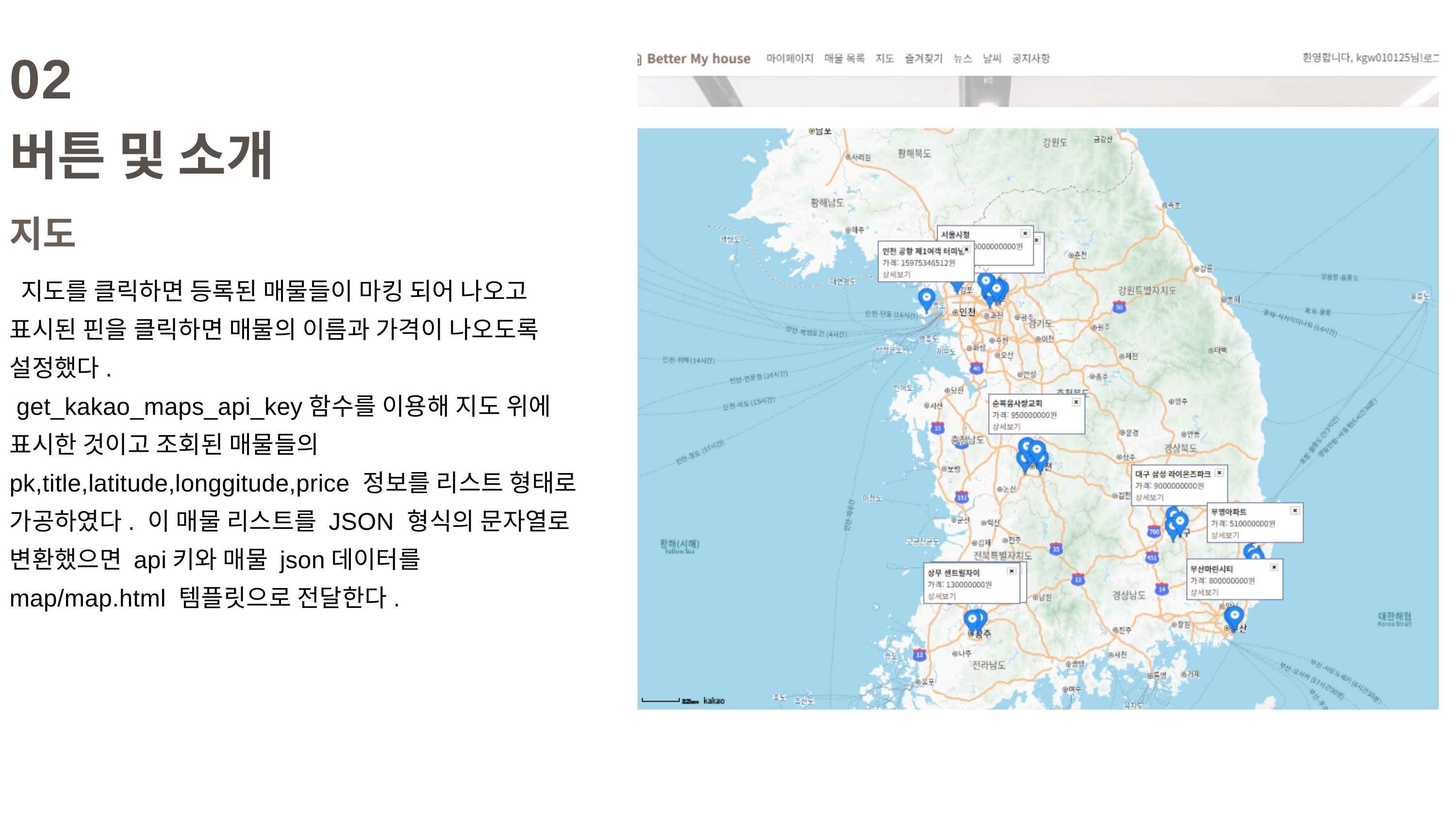

02

버튼 및 소개
지도
 지도를 클릭하면 등록된 매물들이 마킹 되어 나오고 표시된 핀을 클릭하면 매물의 이름과 가격이 나오도록 설정했다.
 get_kakao_maps_api_key함수를 이용해 지도 위에 표시한 것이고 조회된 매물들의 pk,title,latitude,longgitude,price 정보를 리스트 형태로 가공하였다. 이 매물 리스트를 JSON 형식의 문자열로 변환했으면 api키와 매물 json데이터를 map/map.html 템플릿으로 전달한다.